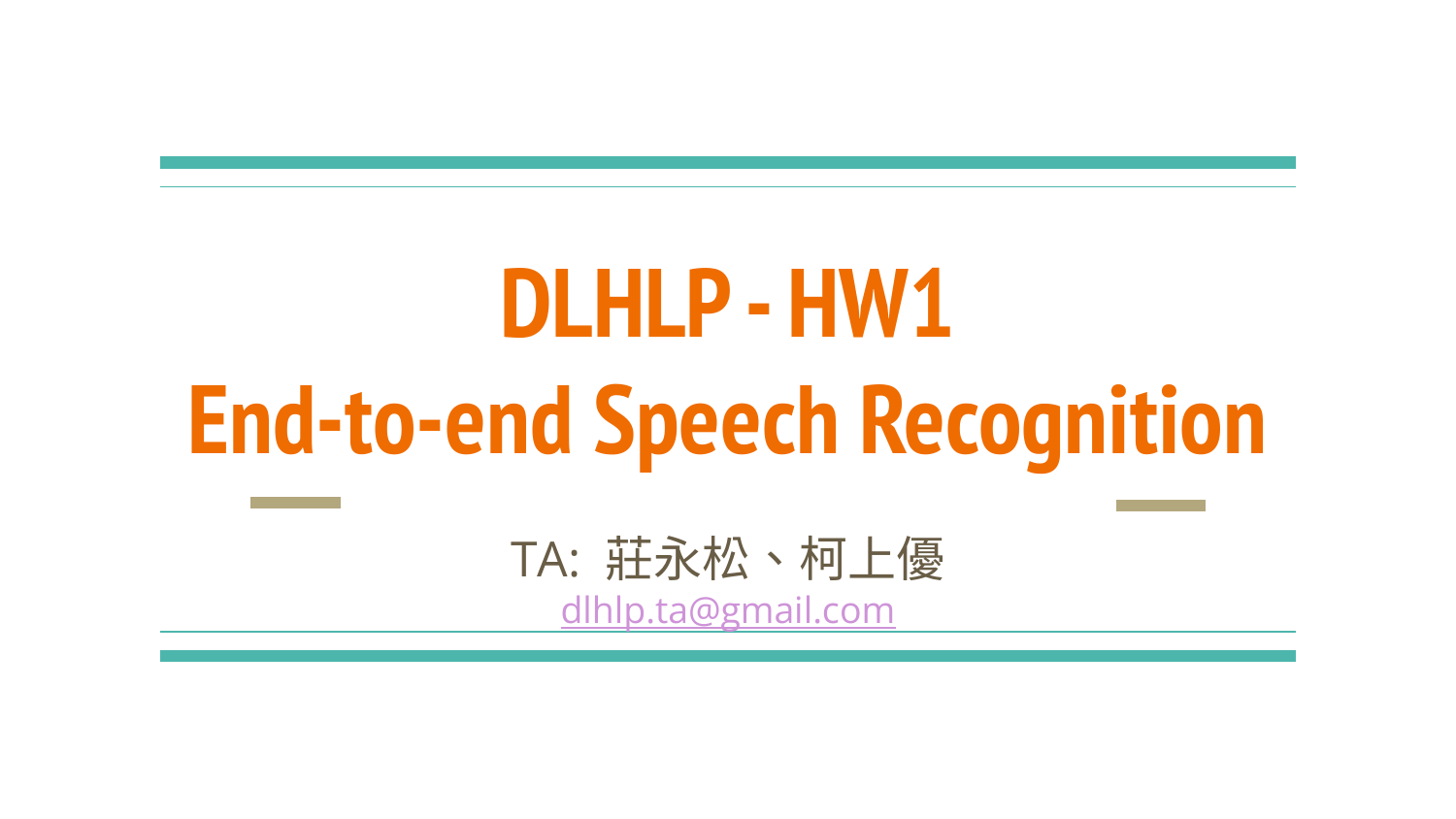

# DLHLP - HW1
End-to-end Speech Recognition
TA: 莊永松、柯上優
dlhlp.ta@gmail.com